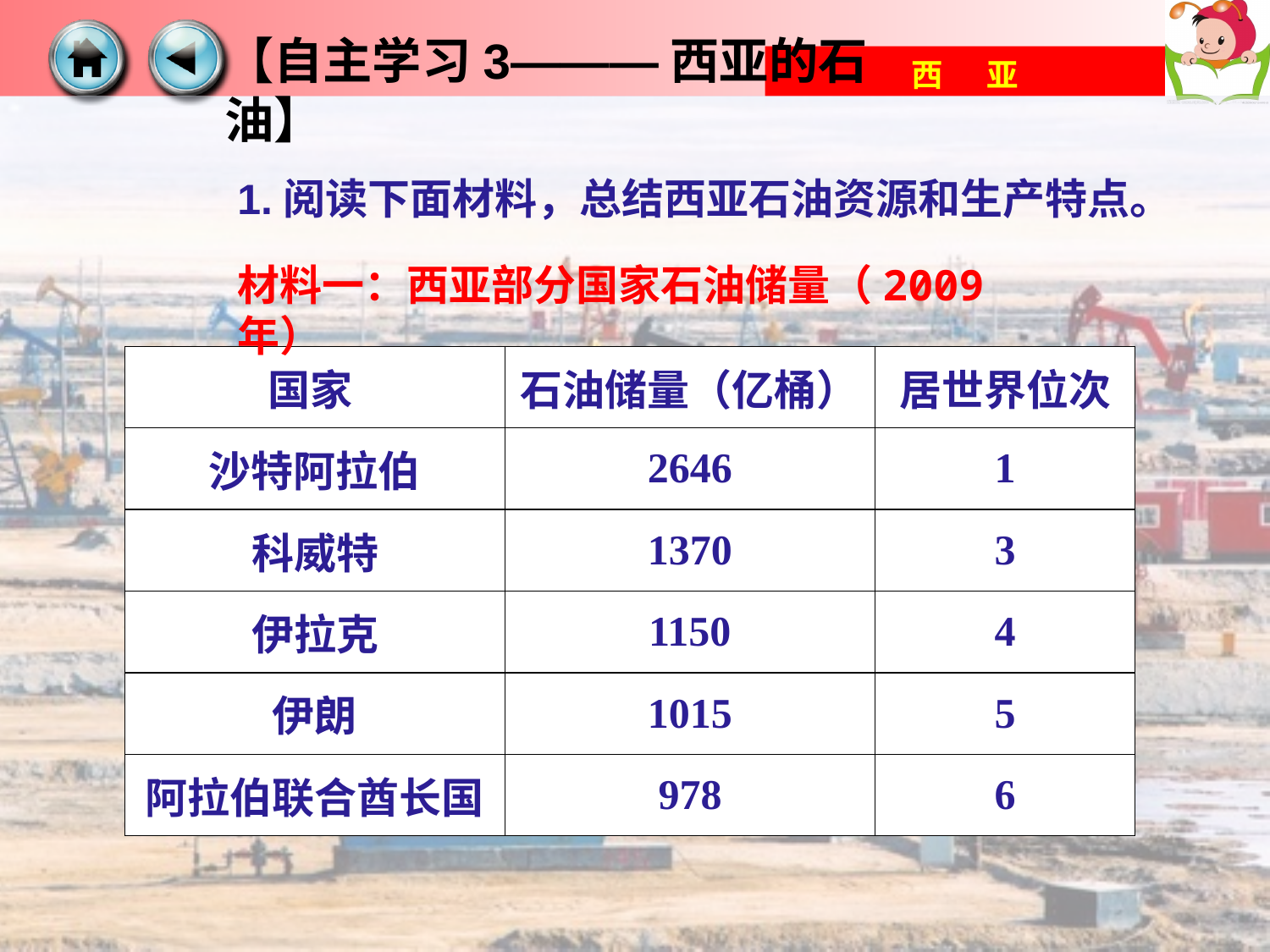

【自主学习3———西亚的石油】

1.阅读下面材料，总结西亚石油资源和生产特点。
材料一：西亚部分国家石油储量（2009年）
| 国家 | 石油储量（亿桶） | 居世界位次 |
| --- | --- | --- |
| 沙特阿拉伯 | 2646 | 1 |
| 科威特 | 1370 | 3 |
| 伊拉克 | 1150 | 4 |
| 伊朗 | 1015 | 5 |
| 阿拉伯联合酋长国 | 978 | 6 |